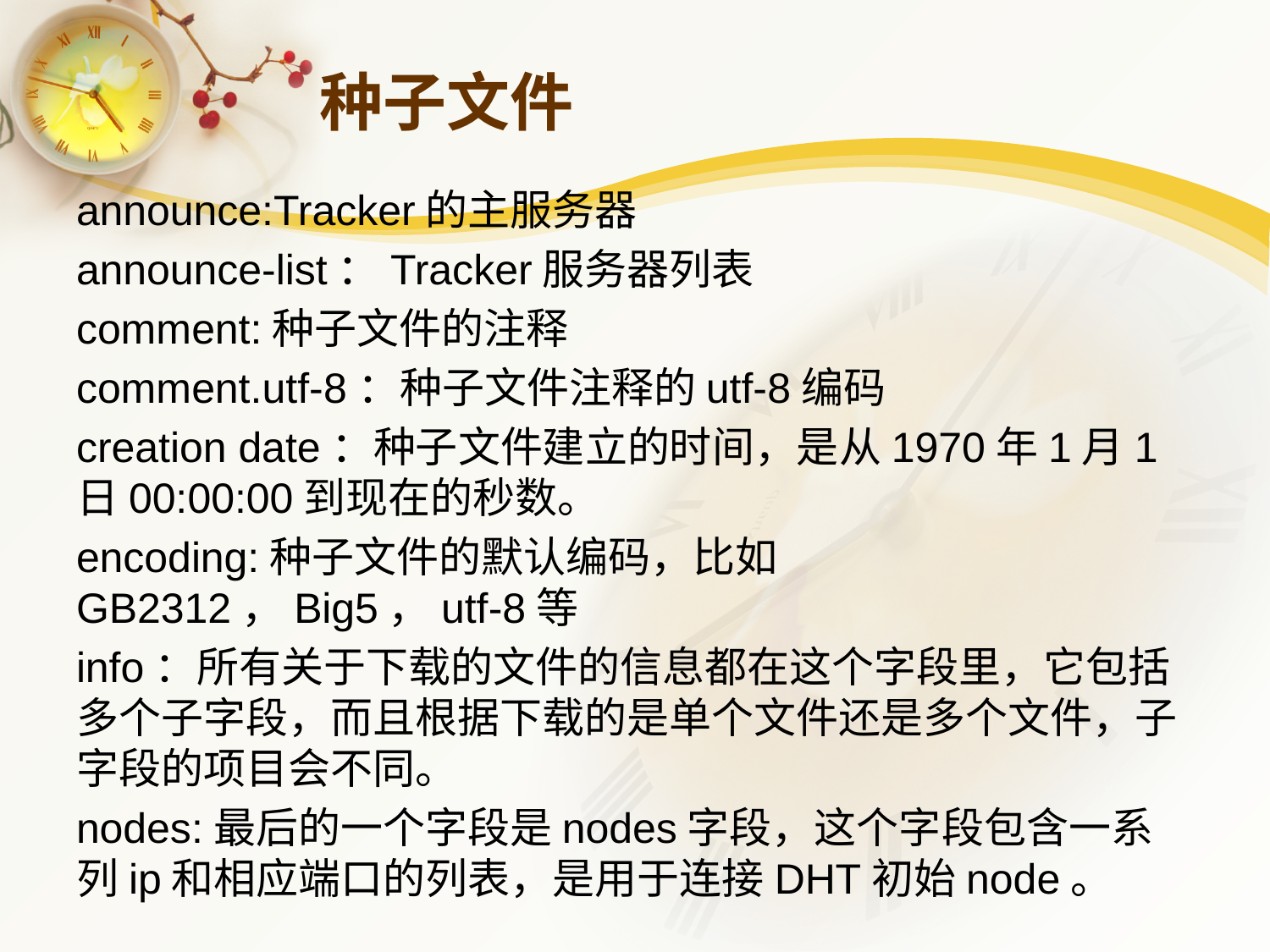

# 种子文件
announce:Tracker的主服务器
announce-list：Tracker服务器列表
comment:种子文件的注释
comment.utf-8：种子文件注释的utf-8编码
creation date：种子文件建立的时间，是从1970年1月1日00:00:00到现在的秒数。
encoding:种子文件的默认编码，比如GB2312，Big5，utf-8等
info：所有关于下载的文件的信息都在这个字段里，它包括多个子字段，而且根据下载的是单个文件还是多个文件，子字段的项目会不同。
nodes:最后的一个字段是nodes字段，这个字段包含一系列ip和相应端口的列表，是用于连接DHT初始node。